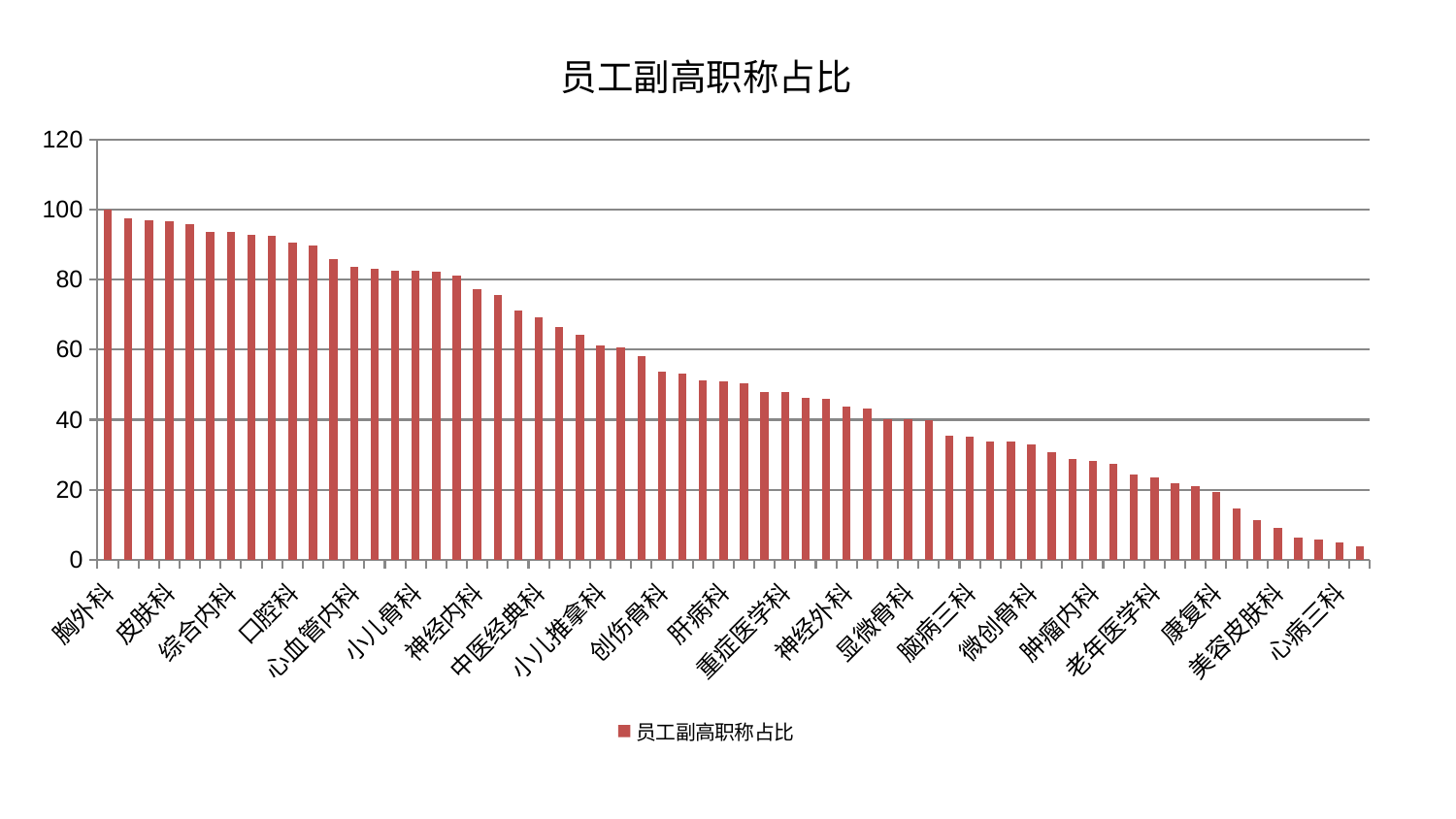

### Chart: 员工副高职称占比

| Category | 员工副高职称占比 |
|---|---|
| 胸外科 | 100.0 |
| 男科 | 97.6375957630299 |
| 心病一科 | 97.07814741746937 |
| 皮肤科 | 96.5725491200621 |
| 运动损伤骨科 | 95.82605036659618 |
| 治未病中心 | 93.77480338111314 |
| 综合内科 | 93.51245120316007 |
| 身心医学科 | 92.78518179830559 |
| 推拿科 | 92.41337286305298 |
| 口腔科 | 90.6225939848324 |
| 东区肾病科 | 89.89638818539747 |
| 耳鼻喉科 | 85.87688627689695 |
| 心血管内科 | 83.77097071928704 |
| 儿科 | 83.23425066203207 |
| 普通外科 | 82.64800952577724 |
| 小儿骨科 | 82.48505643997996 |
| 肾病科 | 82.29942279252789 |
| 乳腺甲状腺外科 | 81.21630182539677 |
| 神经内科 | 77.3758828680172 |
| 妇科 | 75.56251206787312 |
| 血液科 | 71.06519966182286 |
| 中医经典科 | 69.38849447019007 |
| 消化内科 | 66.54493525624964 |
| 肛肠科 | 64.21493009060302 |
| 小儿推拿科 | 61.19393586478168 |
| 风湿病科 | 60.71953611952176 |
| 关节骨科 | 58.21121820406876 |
| 创伤骨科 | 53.656044985517326 |
| 脑病一科 | 53.09490504744039 |
| 心病二科 | 51.25637838263959 |
| 肝病科 | 50.821922427783164 |
| 肝胆外科 | 50.250844050507524 |
| 脾胃病科 | 47.993099986254165 |
| 重症医学科 | 47.810091266240946 |
| 呼吸内科 | 46.10171887584764 |
| 脑病二科 | 45.95503896899103 |
| 神经外科 | 43.61033275196291 |
| 医院 | 43.217357234330436 |
| 内分泌科 | 40.22700028140092 |
| 显微骨科 | 40.10484628431734 |
| 脾胃科消化科合并 | 39.96779606961589 |
| 针灸科 | 35.46153276799156 |
| 脑病三科 | 35.285279912138144 |
| 产科 | 33.64554266083522 |
| 妇二科 | 33.61795634826119 |
| 微创骨科 | 33.001701090097946 |
| 骨科 | 30.796840170229057 |
| 泌尿外科 | 28.75937240476276 |
| 肿瘤内科 | 28.0952356056327 |
| 眼科 | 27.285195592224486 |
| 心病四科 | 24.45983250748693 |
| 老年医学科 | 23.595660828457188 |
| 肾脏内科 | 21.86413265269296 |
| 妇科妇二科合并 | 21.00957920616018 |
| 康复科 | 19.420852360771732 |
| 中医外治中心 | 14.60199212934883 |
| 脊柱骨科 | 11.194927425842405 |
| 美容皮肤科 | 8.971323430899947 |
| 西区重症医学科 | 6.25632726748051 |
| 周围血管科 | 5.664503740796678 |
| 心病三科 | 4.994193799851754 |
| 东区重症医学科 | 3.9149028891120485 |
27